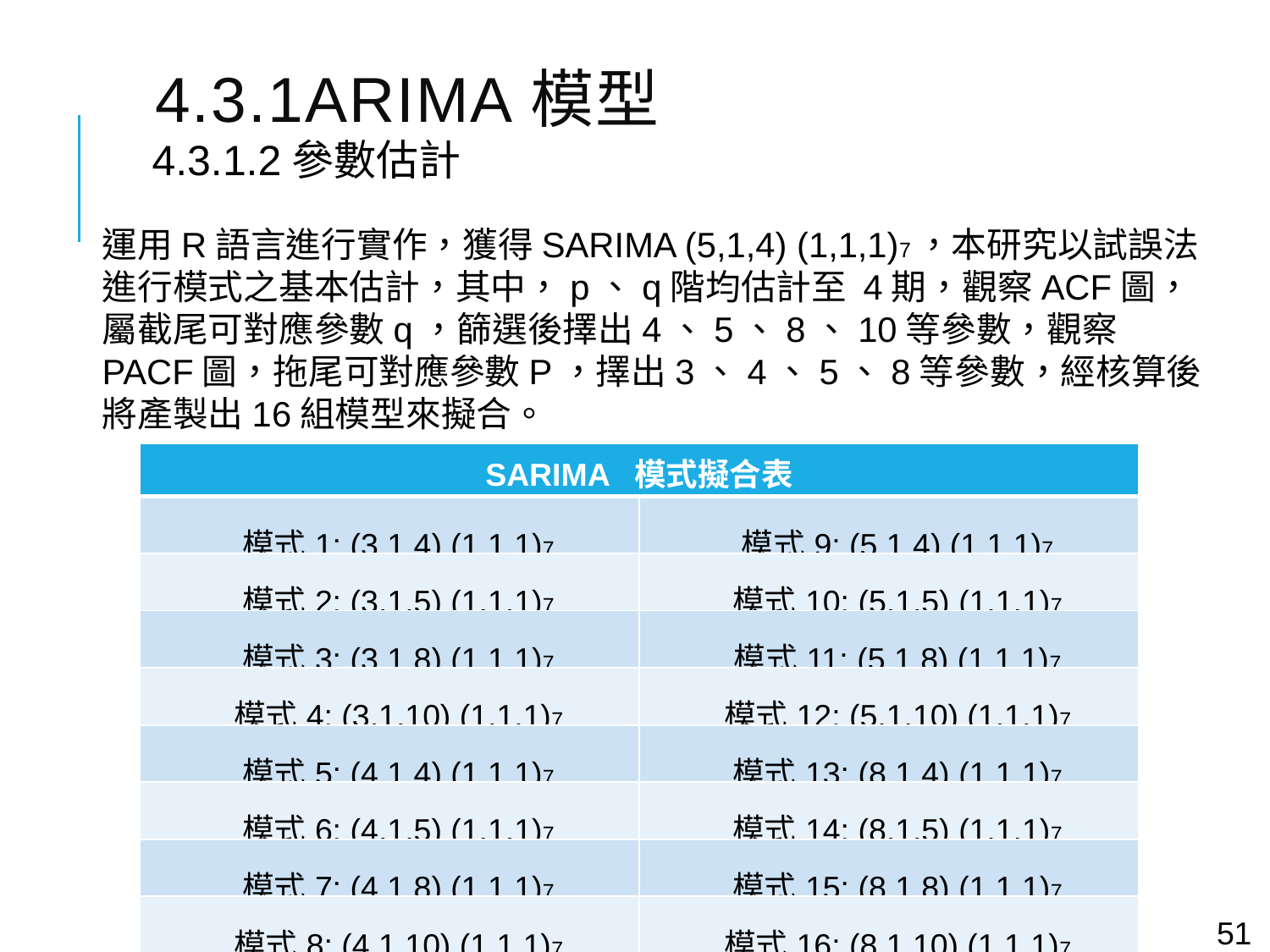

# 4.3.1ARIMA模型
4.3.1.2參數估計

運用R語言進行實作，獲得SARIMA (5,1,4) (1,1,1)7，本研究以試誤法進行模式之基本估計，其中，p、q階均估計至 4期，觀察ACF圖，屬截尾可對應參數q，篩選後擇出4、5、8、10等參數，觀察PACF圖，拖尾可對應參數P，擇出3、4、5、8等參數，經核算後將產製出16組模型來擬合。
| SARIMA 模式擬合表 |  |
| --- | --- |
| 模式1: (3,1,4) (1,1,1)7 | 模式9: (5,1,4) (1,1,1)7 |
| 模式2: (3,1,5) (1,1,1)7 | 模式10: (5,1,5) (1,1,1)7 |
| 模式3: (3,1,8) (1,1,1)7 | 模式11: (5,1,8) (1,1,1)7 |
| 模式4: (3,1,10) (1,1,1)7 | 模式12: (5,1,10) (1,1,1)7 |
| 模式5: (4,1,4) (1,1,1)7 | 模式13: (8,1,4) (1,1,1)7 |
| 模式6: (4,1,5) (1,1,1)7 | 模式14: (8,1,5) (1,1,1)7 |
| 模式7: (4,1,8) (1,1,1)7 | 模式15: (8,1,8) (1,1,1)7 |
| 模式8: (4,1,10) (1,1,1)7 | 模式16: (8,1,10) (1,1,1)7 |
51